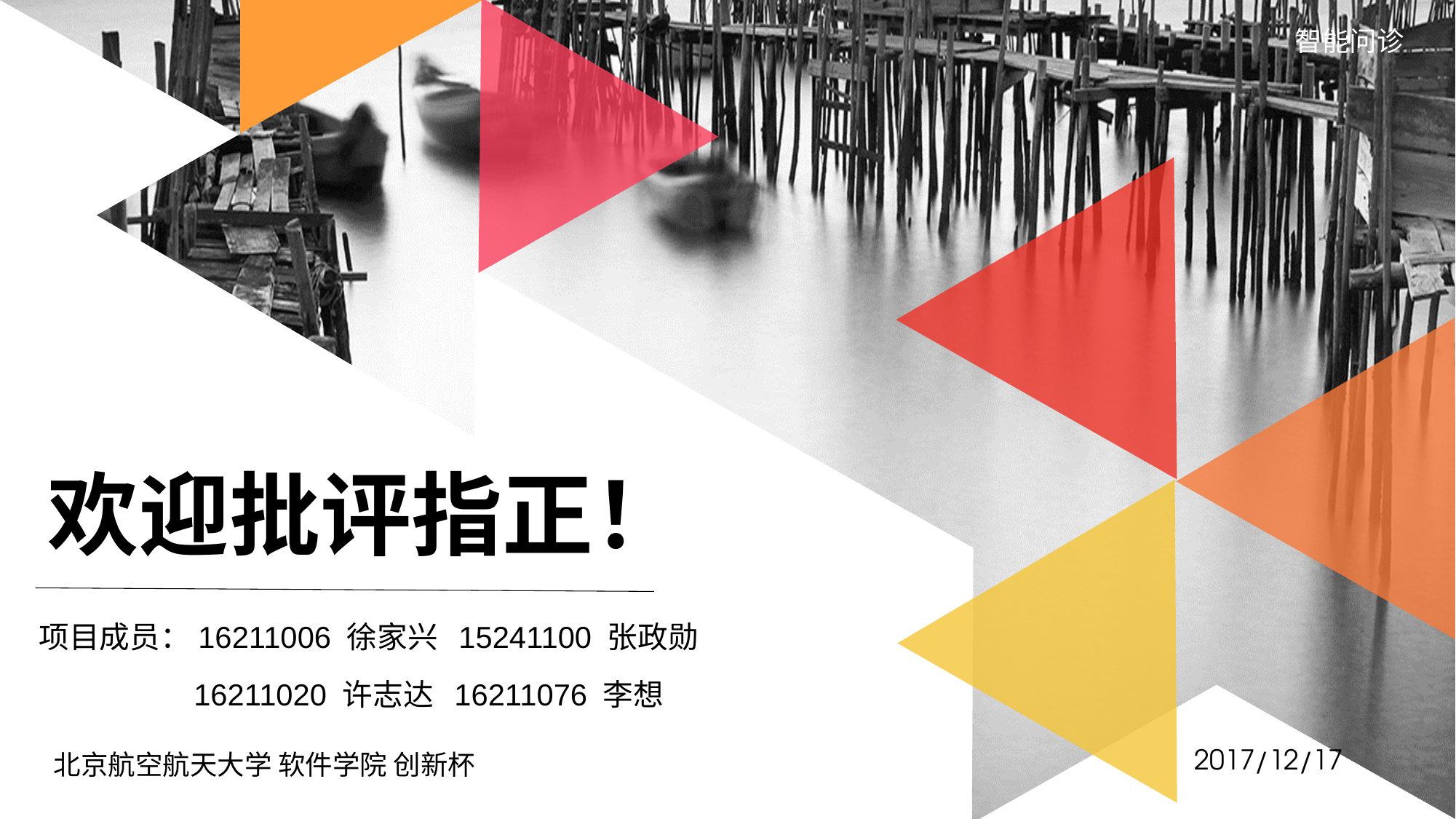

智能问诊

欢迎批评指正！

项目成员：16211006 徐家兴  15241100 张政勋
16211020 许志达  16211076 李想
2017/12/17
北京航空航天大学 软件学院 创新杯